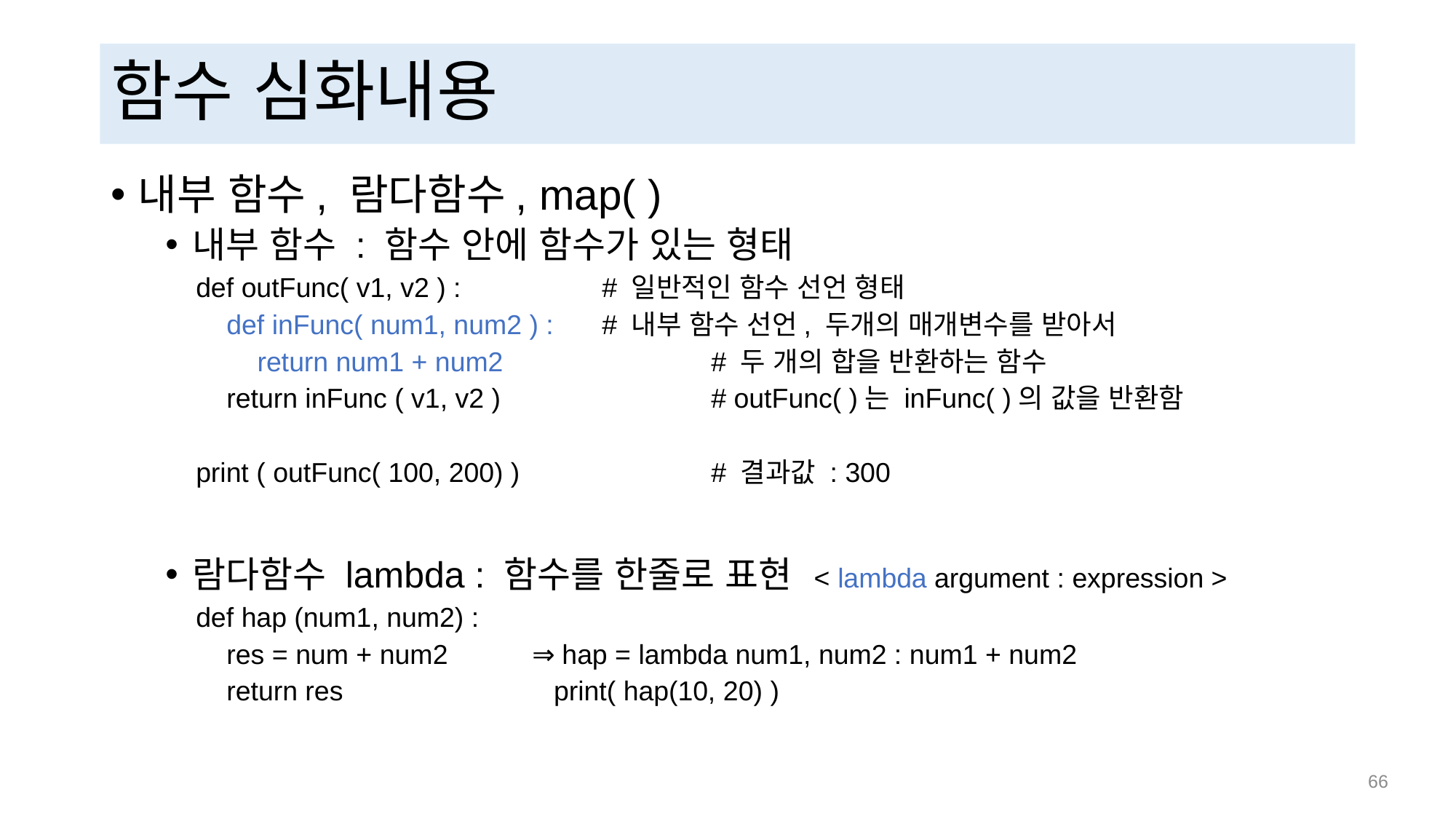

# 함수 심화내용
내부 함수, 람다함수, map( )
내부 함수 : 함수 안에 함수가 있는 형태
    def outFunc( v1, v2 ) :		# 일반적인 함수 선언 형태
        def inFunc( num1, num2 ) :	# 내부 함수 선언, 두개의 매개변수를 받아서
            return num1 + num2		# 두 개의 합을 반환하는 함수
        return inFunc ( v1, v2 )		# outFunc( )는 inFunc( )의 값을 반환함

    print ( outFunc( 100, 200) )		# 결과값 : 300

람다함수 lambda : 함수를 한줄로 표현  < lambda argument : expression >
    def hap (num1, num2) :
        res = num + num2           ⇒ hap = lambda num1, num2 : num1 + num2
        return res		        print( hap(10, 20) )

 66